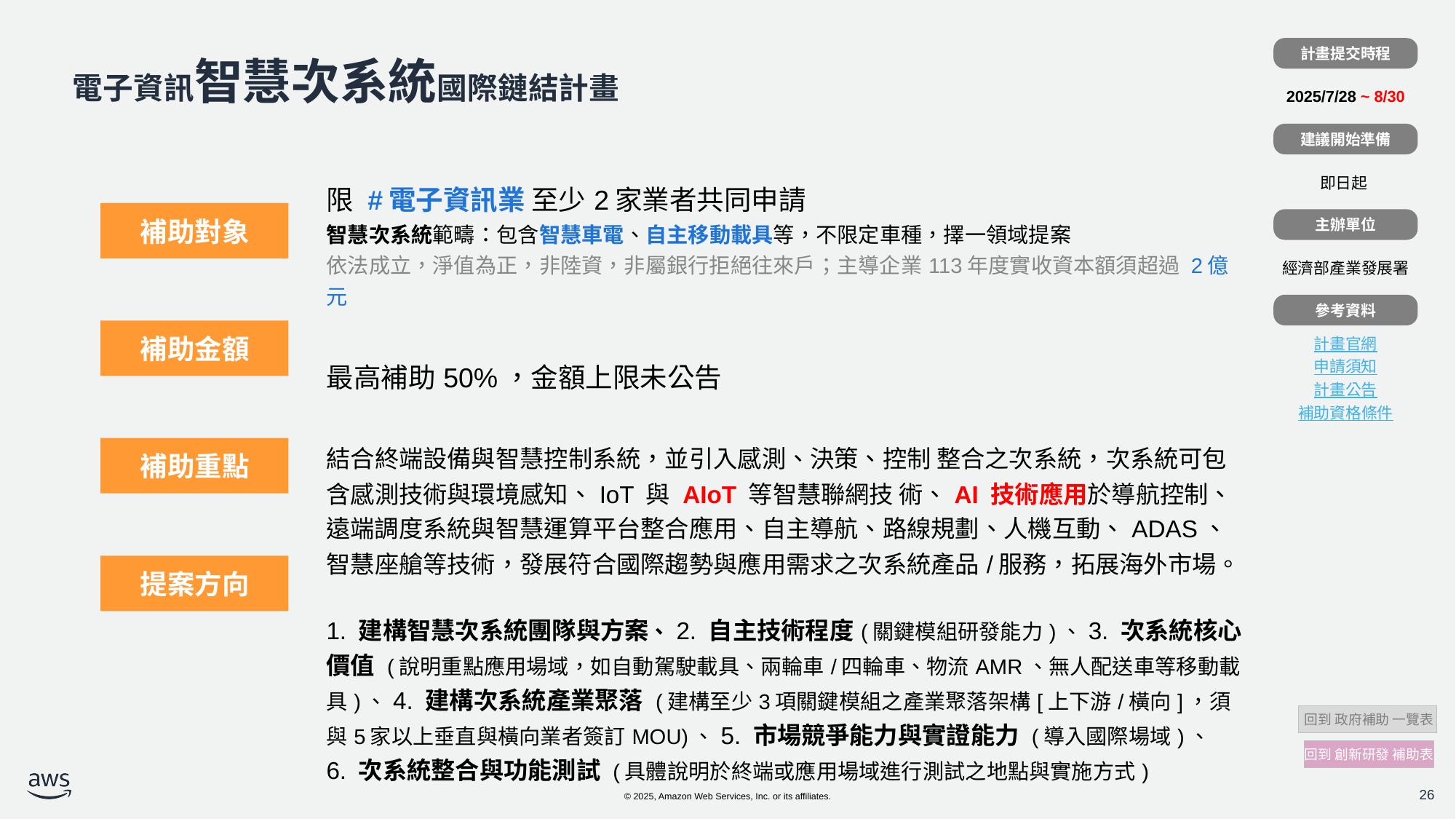

計畫提交時程
|  |
| --- |
| 2025/7/28 ~ 8/30 |
|  |
| 即日起 |
|  |
| 經濟部產業發展署 |
|  |
| 計畫官網 申請須知 計畫公告 補助資格條件 |
# 電子資訊智慧次系統國際鏈結計畫
建議開始準備
|  | 限 #電子資訊業 至少2家業者共同申請 智慧次系統範疇：包含智慧車電、自主移動載具等，不限定車種，擇一領域提案 依法成立，淨值為正，非陸資，非屬銀行拒絕往來戶；主導企業113年度實收資本額須超過 2億元 |
| --- | --- |
|  | 最高補助50%，金額上限未公告 |
|  | 結合終端設備與智慧控制系統，並引入感測、決策、控制 整合之次系統，次系統可包含感測技術與環境感知、IoT 與 AIoT 等智慧聯網技 術、AI 技術應用於導航控制、遠端調度系統與智慧運算平台整合應用、自主導航、路線規劃、人機互動、ADAS、智慧座艙等技術，發展符合國際趨勢與應用需求之次系統產品/服務，拓展海外市場。 |
|  | 1. 建構智慧次系統團隊與方案、2. 自主技術程度(關鍵模組研發能力)、3. 次系統核心價值 (說明重點應用場域，如自動駕駛載具、兩輪車/四輪車、物流AMR、無人配送車等移動載具)、4. 建構次系統產業聚落 (建構至少3項關鍵模組之產業聚落架構[上下游/橫向]，須與5家以上垂直與橫向業者簽訂MOU)、5. 市場競爭能力與實證能力 (導入國際場域)、 6. 次系統整合與功能測試 (具體說明於終端或應用場域進行測試之地點與實施方式) |
補助對象
主辦單位
參考資料
補助金額
補助重點
提案方向
 回到 政府補助 一覽表
回到 創新研發 補助表
26